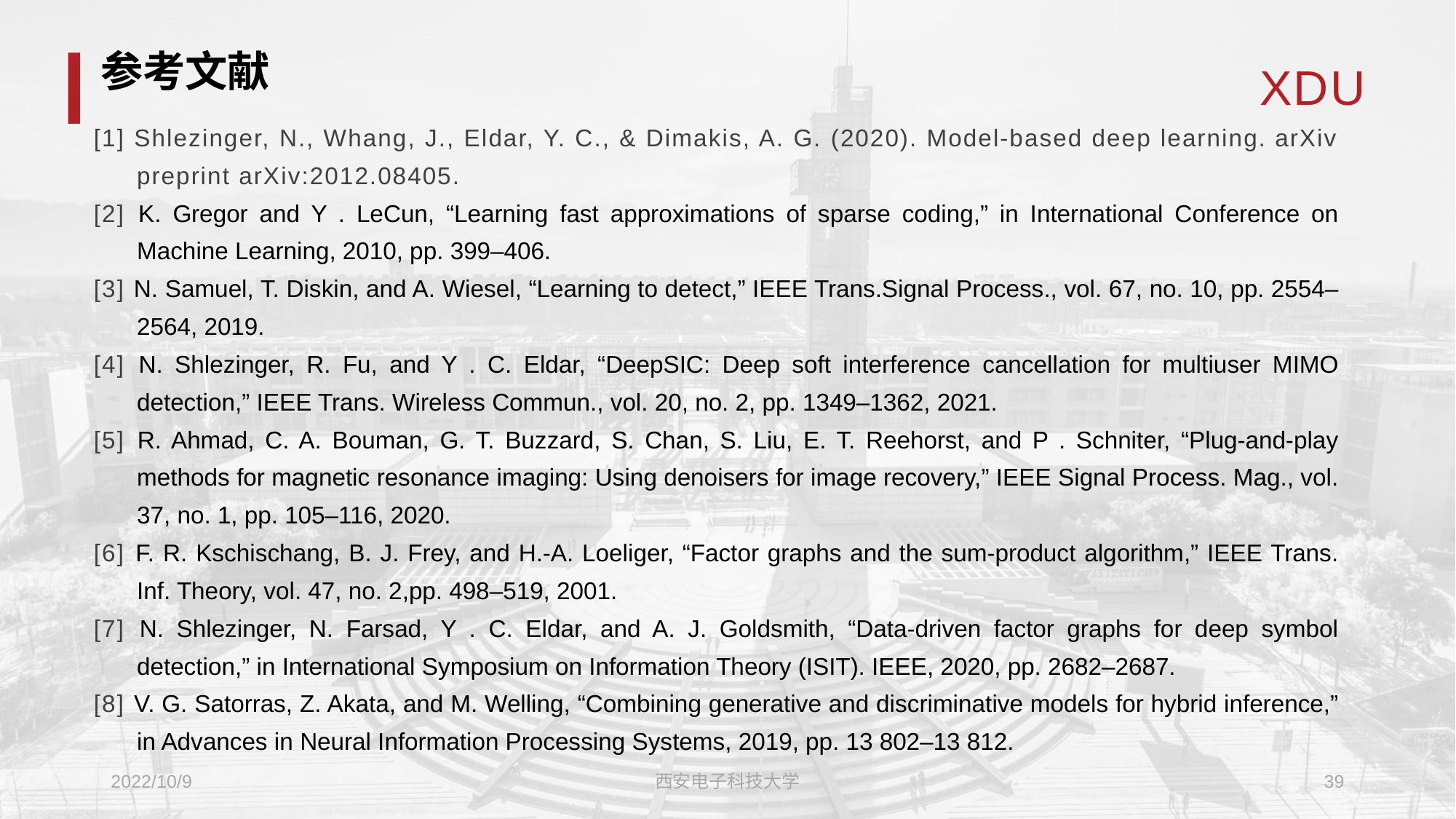

# 参考文献
[1] Shlezinger, N., Whang, J., Eldar, Y. C., & Dimakis, A. G. (2020). Model-based deep learning. arXiv preprint arXiv:2012.08405.
[2] K. Gregor and Y . LeCun, “Learning fast approximations of sparse coding,” in International Conference on Machine Learning, 2010, pp. 399–406.
[3] N. Samuel, T. Diskin, and A. Wiesel, “Learning to detect,” IEEE Trans.Signal Process., vol. 67, no. 10, pp. 2554–2564, 2019.
[4] N. Shlezinger, R. Fu, and Y . C. Eldar, “DeepSIC: Deep soft interference cancellation for multiuser MIMO detection,” IEEE Trans. Wireless Commun., vol. 20, no. 2, pp. 1349–1362, 2021.
[5] R. Ahmad, C. A. Bouman, G. T. Buzzard, S. Chan, S. Liu, E. T. Reehorst, and P . Schniter, “Plug-and-play methods for magnetic resonance imaging: Using denoisers for image recovery,” IEEE Signal Process. Mag., vol. 37, no. 1, pp. 105–116, 2020.
[6] F. R. Kschischang, B. J. Frey, and H.-A. Loeliger, “Factor graphs and the sum-product algorithm,” IEEE Trans. Inf. Theory, vol. 47, no. 2,pp. 498–519, 2001.
[7] N. Shlezinger, N. Farsad, Y . C. Eldar, and A. J. Goldsmith, “Data-driven factor graphs for deep symbol detection,” in International Symposium on Information Theory (ISIT). IEEE, 2020, pp. 2682–2687.
[8] V. G. Satorras, Z. Akata, and M. Welling, “Combining generative and discriminative models for hybrid inference,” in Advances in Neural Information Processing Systems, 2019, pp. 13 802–13 812.
2022/10/9
西安电子科技大学
39